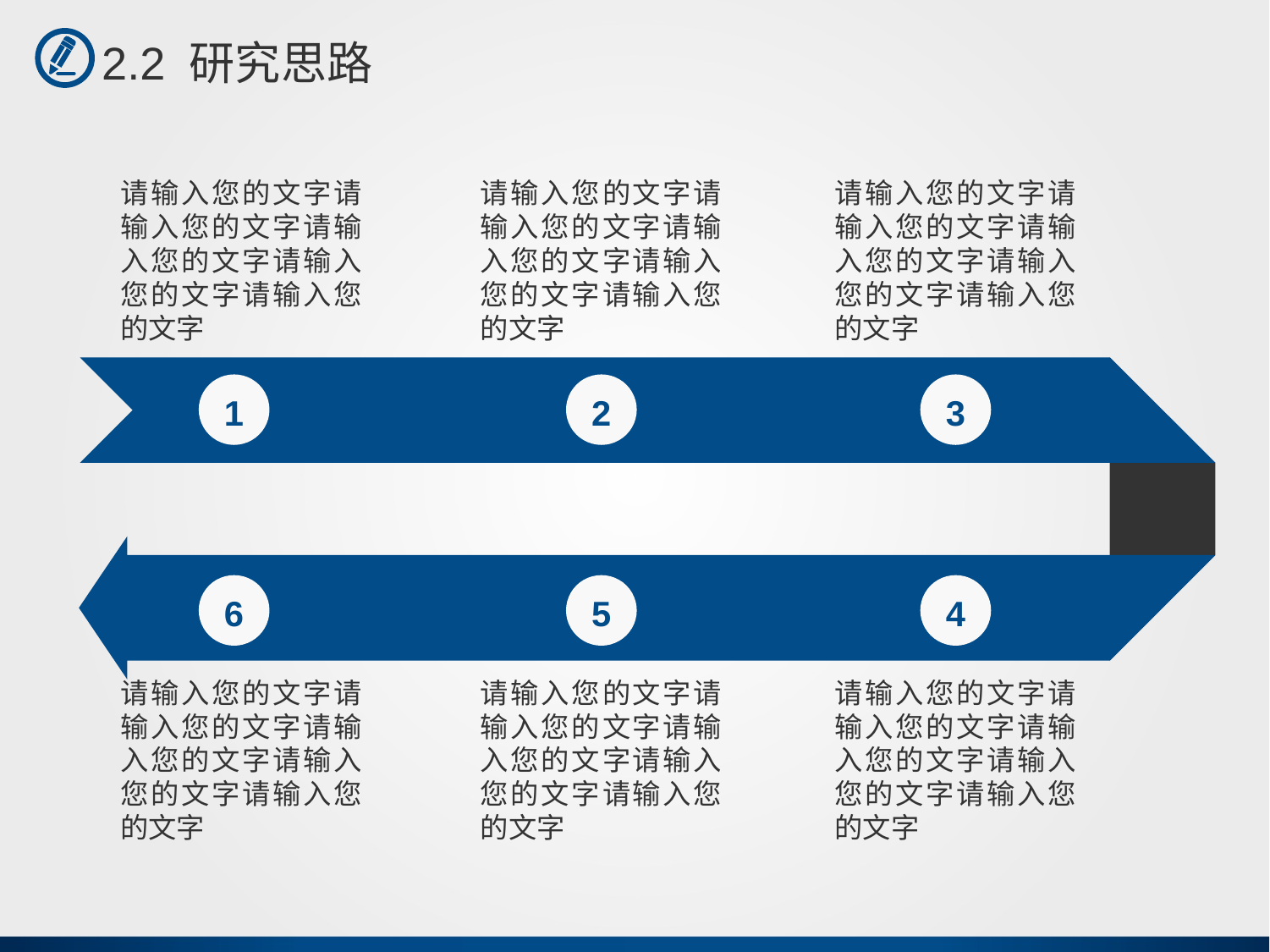

2.2 研究思路
请输入您的文字请输入您的文字请输入您的文字请输入您的文字请输入您的文字
请输入您的文字请输入您的文字请输入您的文字请输入您的文字请输入您的文字
请输入您的文字请输入您的文字请输入您的文字请输入您的文字请输入您的文字

1
2
3

6
5
4
请输入您的文字请输入您的文字请输入您的文字请输入您的文字请输入您的文字
请输入您的文字请输入您的文字请输入您的文字请输入您的文字请输入您的文字
请输入您的文字请输入您的文字请输入您的文字请输入您的文字请输入您的文字